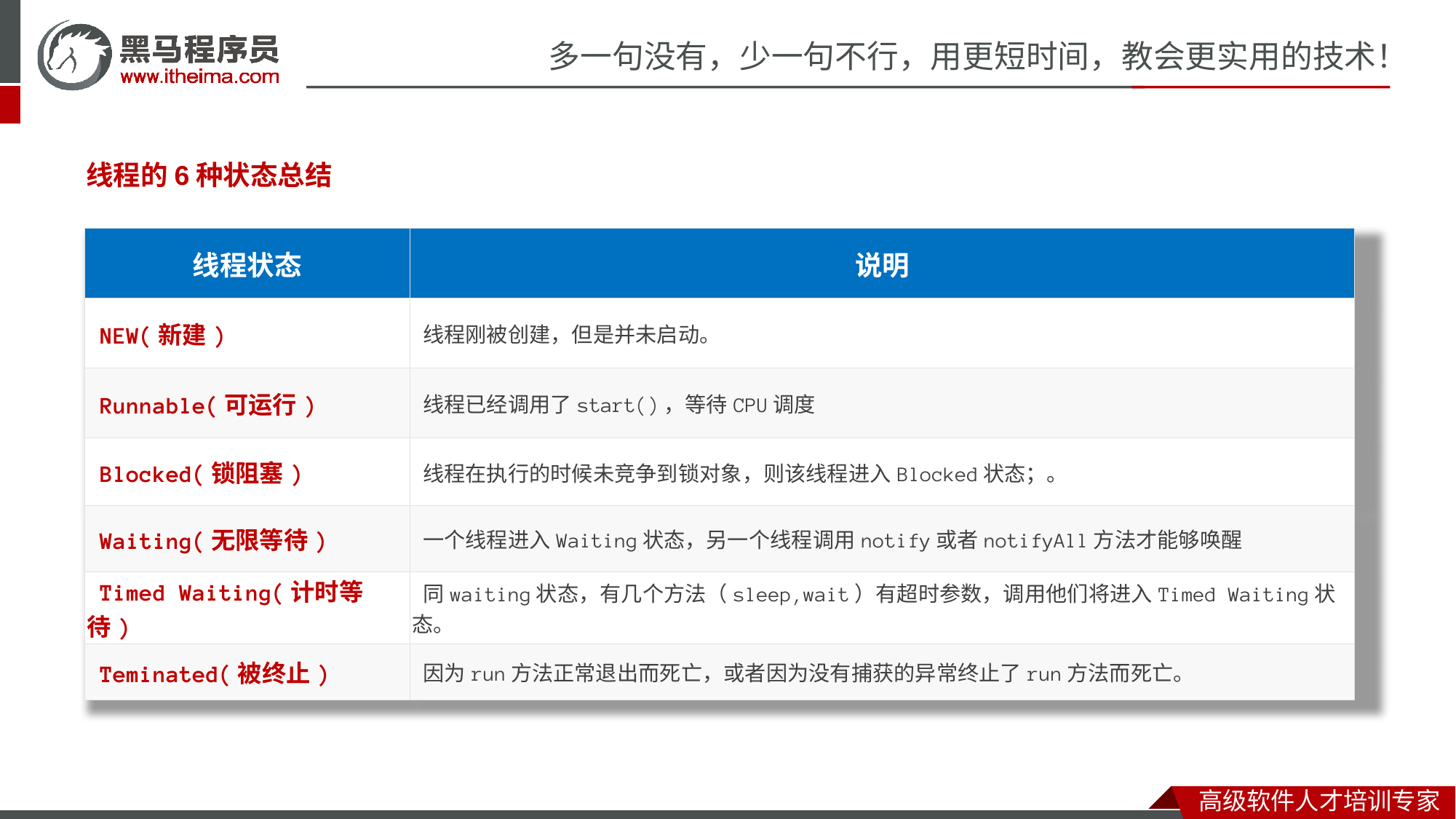

线程的6种状态总结
| 线程状态 | 说明 |
| --- | --- |
| NEW(新建) | 线程刚被创建，但是并未启动。 |
| Runnable(可运行) | 线程已经调用了start()，等待CPU调度 |
| Blocked(锁阻塞) | 线程在执行的时候未竞争到锁对象，则该线程进入Blocked状态；。 |
| Waiting(无限等待) | 一个线程进入Waiting状态，另一个线程调用notify或者notifyAll方法才能够唤醒 |
| Timed Waiting(计时等待) | 同waiting状态，有几个方法（sleep,wait）有超时参数，调用他们将进入Timed Waiting状态。 |
| Teminated(被终止) | 因为run方法正常退出而死亡，或者因为没有捕获的异常终止了run方法而死亡。 |